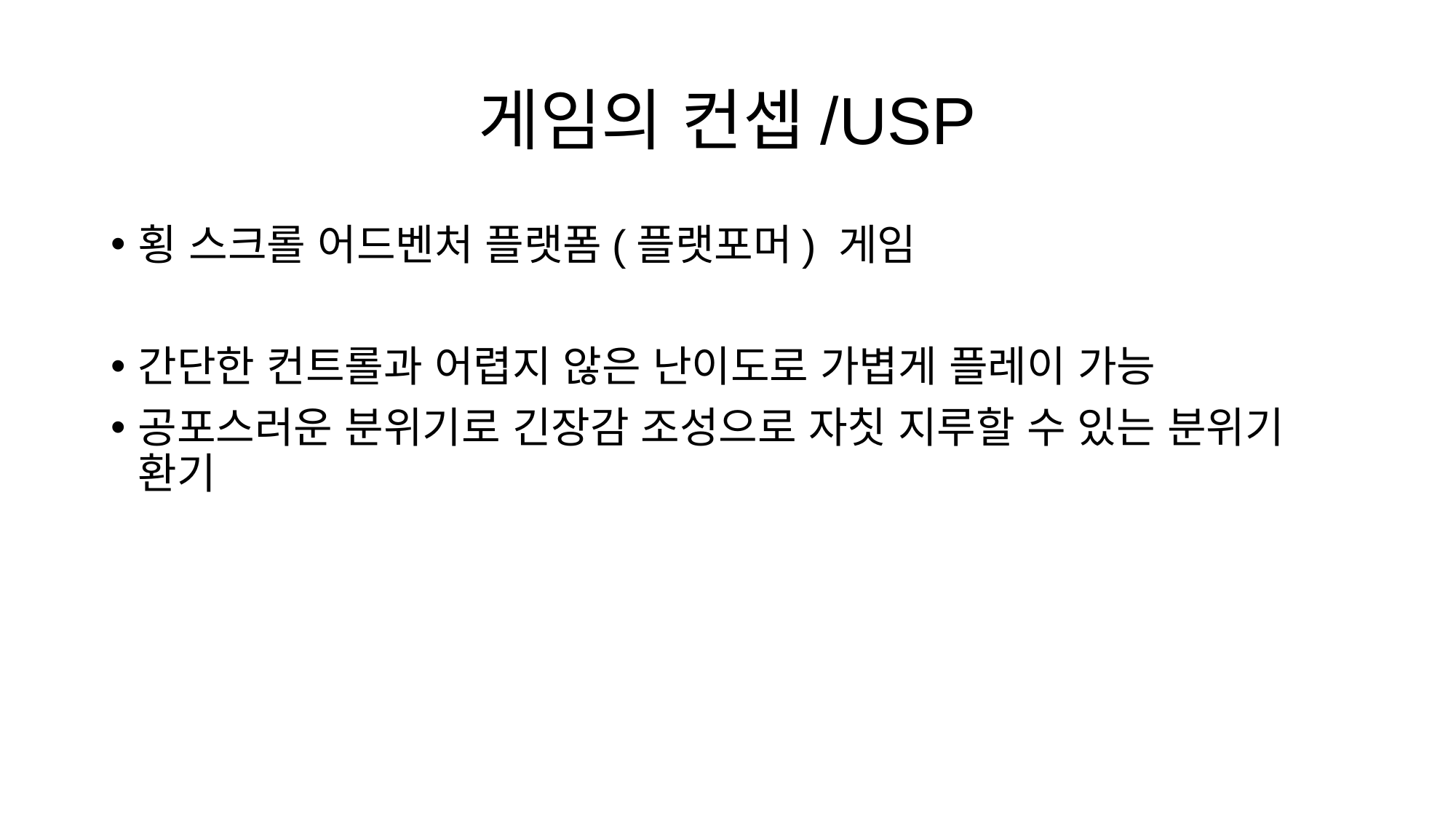

# 게임의 컨셉/USP
횡 스크롤 어드벤처 플랫폼(플랫포머) 게임

간단한 컨트롤과 어렵지 않은 난이도로 가볍게 플레이 가능
공포스러운 분위기로 긴장감 조성으로 자칫 지루할 수 있는 분위기 환기